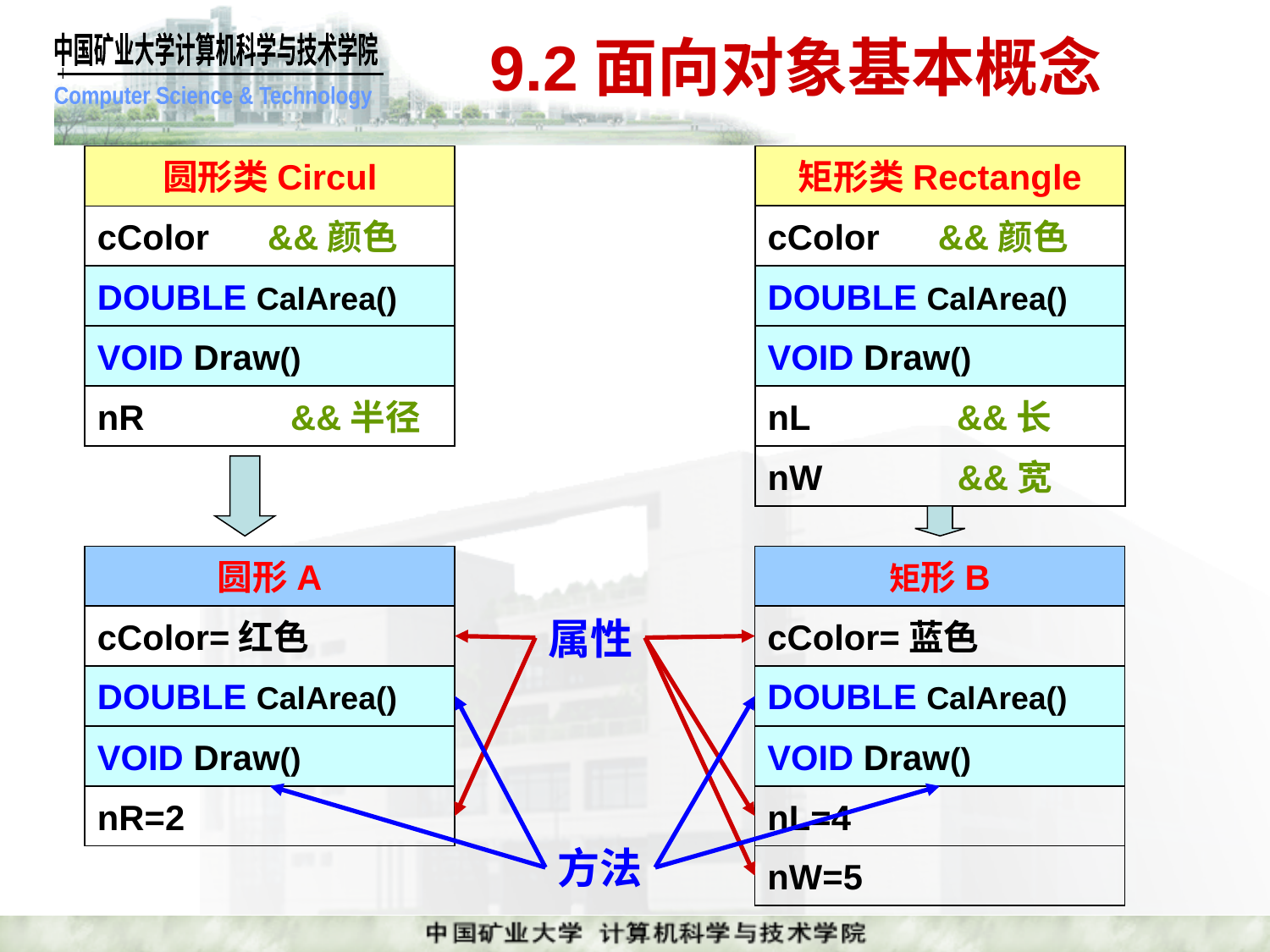

# 9.2面向对象基本概念
矩形类Rectangle

圆形类Circul
cColor      &&颜色
cColor      &&颜色
DOUBLE CalArea()
DOUBLE CalArea()
VOID Draw()
VOID Draw()
nR      　　&&半径
nL      　　&&长
nW      　   &&宽

圆形A
矩形B
cColor=红色
属性
cColor=蓝色
DOUBLE CalArea()
DOUBLE CalArea()
VOID Draw()
VOID Draw()
nR=2
nL=4
方法
nW=5
28